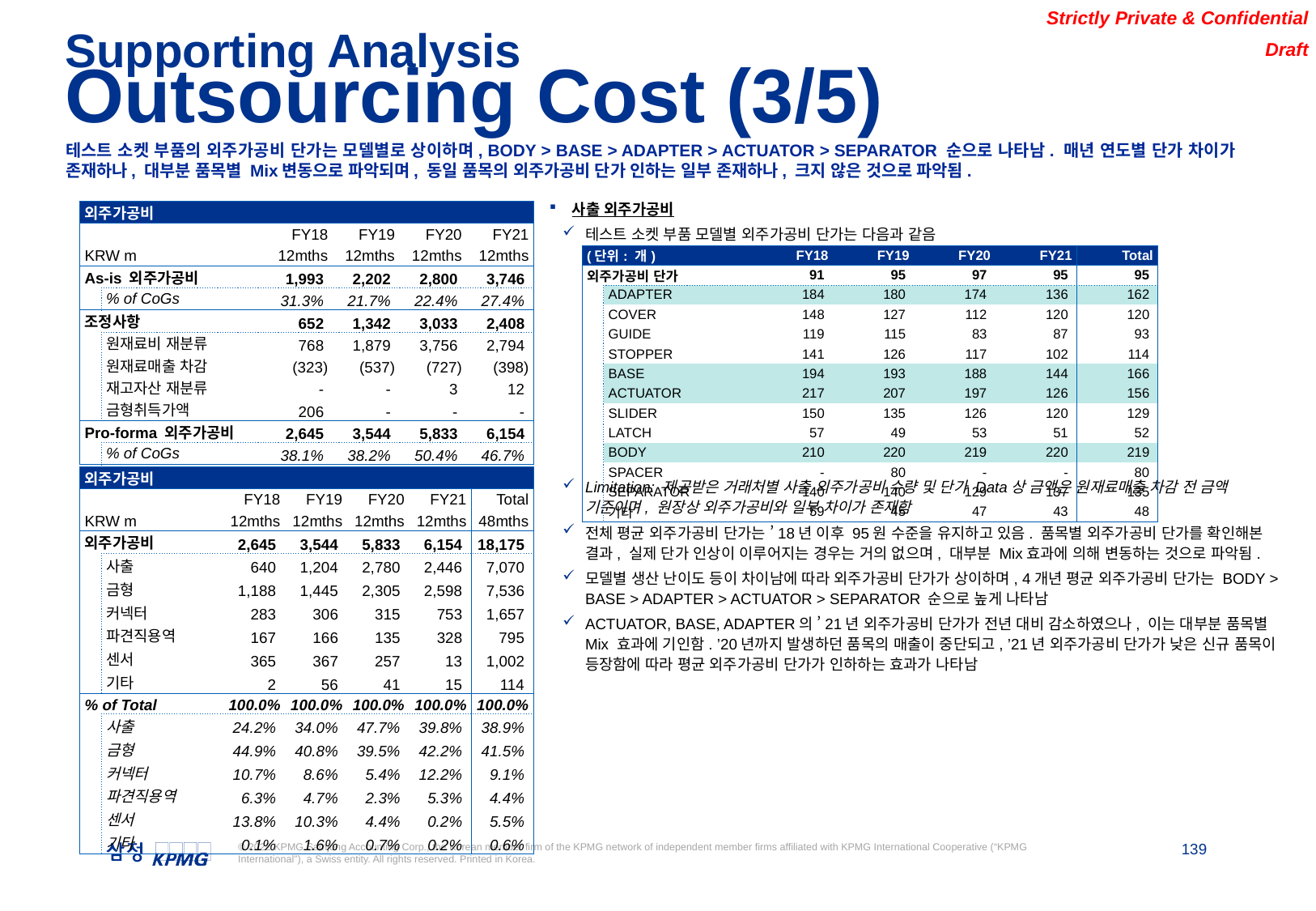

Supporting Analysis
Outsourcing Cost (3/5)
테스트 소켓 부품의 외주가공비 단가는 모델별로 상이하며, BODY > BASE > ADAPTER > ACTUATOR > SEPARATOR 순으로 나타남. 매년 연도별 단가 차이가 존재하나, 대부분 품목별 Mix변동으로 파악되며, 동일 품목의 외주가공비 단가 인하는 일부 존재하나, 크지 않은 것으로 파악됨.
사출 외주가공비
테스트 소켓 부품 모델별 외주가공비 단가는 다음과 같음

Limitation: 제공받은 거래처별 사출 외주가공비 수량 및 단가 Data상 금액은 원재료매출 차감 전 금액 기준이며, 원장상 외주가공비와 일부 차이가 존재함
전체 평균 외주가공비 단가는 ’18년 이후 95원 수준을 유지하고 있음. 품목별 외주가공비 단가를 확인해본 결과, 실제 단가 인상이 이루어지는 경우는 거의 없으며, 대부분 Mix효과에 의해 변동하는 것으로 파악됨.
모델별 생산 난이도 등이 차이남에 따라 외주가공비 단가가 상이하며, 4개년 평균 외주가공비 단가는 BODY > BASE > ADAPTER > ACTUATOR > SEPARATOR 순으로 높게 나타남
ACTUATOR, BASE, ADAPTER의 ’21년 외주가공비 단가가 전년 대비 감소하였으나, 이는 대부분 품목별 Mix 효과에 기인함. ’20년까지 발생하던 품목의 매출이 중단되고, ’21년 외주가공비 단가가 낮은 신규 품목이 등장함에 따라 평균 외주가공비 단가가 인하하는 효과가 나타남

| 외주가공비 |  |  |  |  |  |  |
| --- | --- | --- | --- | --- | --- | --- |
|  |  |  | FY18 | FY19 | FY20 | FY21 |
| KRW m |  |  | 12mths | 12mths | 12mths | 12mths |
| As-is 외주가공비 |  |  | 1,993 | 2,202 | 2,800 | 3,746 |
|  | % of CoGs |  | 31.3% | 21.7% | 22.4% | 27.4% |
| 조정사항 |  |  | 652 | 1,342 | 3,033 | 2,408 |
|  | 원재료비 재분류 |  | 768 | 1,879 | 3,756 | 2,794 |
|  | 원재료매출 차감 |  | (323) | (537) | (727) | (398) |
|  | 재고자산 재분류 |  | - | - | 3 | 12 |
|  | 금형취득가액 |  | 206 | - | - | - |
| Pro-forma 외주가공비 |  |  | 2,645 | 3,544 | 5,833 | 6,154 |
|  | % of CoGs |  | 38.1% | 38.2% | 50.4% | 46.7% |
| (단위: 개) |  | FY18 | FY19 | FY20 | FY21 | Total |
| --- | --- | --- | --- | --- | --- | --- |
| 외주가공비 단가 |  | 91 | 95 | 97 | 95 | 95 |
|  | ADAPTER | 184 | 180 | 174 | 136 | 162 |
|  | COVER | 148 | 127 | 112 | 120 | 120 |
|  | GUIDE | 119 | 115 | 83 | 87 | 93 |
|  | STOPPER | 141 | 126 | 117 | 102 | 114 |
|  | BASE | 194 | 193 | 188 | 144 | 166 |
|  | ACTUATOR | 217 | 207 | 197 | 126 | 156 |
|  | SLIDER | 150 | 135 | 126 | 120 | 129 |
|  | LATCH | 57 | 49 | 53 | 51 | 52 |
|  | BODY | 210 | 220 | 219 | 220 | 219 |
|  | SPACER | - | 80 | - | - | 80 |
|  | SEPARATOR | 140 | 140 | 129 | 137 | 135 |
|  | 기타 | 59 | 45 | 47 | 43 | 48 |
| 외주가공비 |  |  |  |  |  |  |  |
| --- | --- | --- | --- | --- | --- | --- | --- |
|  |  |  | FY18 | FY19 | FY20 | FY21 | Total |
| KRW m |  |  | 12mths | 12mths | 12mths | 12mths | 48mths |
| 외주가공비 |  |  | 2,645 | 3,544 | 5,833 | 6,154 | 18,175 |
|  | 사출 |  | 640 | 1,204 | 2,780 | 2,446 | 7,070 |
|  | 금형 |  | 1,188 | 1,445 | 2,305 | 2,598 | 7,536 |
|  | 커넥터 |  | 283 | 306 | 315 | 753 | 1,657 |
|  | 파견직용역 |  | 167 | 166 | 135 | 328 | 795 |
|  | 센서 |  | 365 | 367 | 257 | 13 | 1,002 |
|  | 기타 |  | 2 | 56 | 41 | 15 | 114 |
| % of Total |  |  | 100.0% | 100.0% | 100.0% | 100.0% | 100.0% |
|  | 사출 |  | 24.2% | 34.0% | 47.7% | 39.8% | 38.9% |
|  | 금형 |  | 44.9% | 40.8% | 39.5% | 42.2% | 41.5% |
|  | 커넥터 |  | 10.7% | 8.6% | 5.4% | 12.2% | 9.1% |
|  | 파견직용역 |  | 6.3% | 4.7% | 2.3% | 5.3% | 4.4% |
|  | 센서 |  | 13.8% | 10.3% | 4.4% | 0.2% | 5.5% |
|  | 기타 |  | 0.1% | 1.6% | 0.7% | 0.2% | 0.6% |